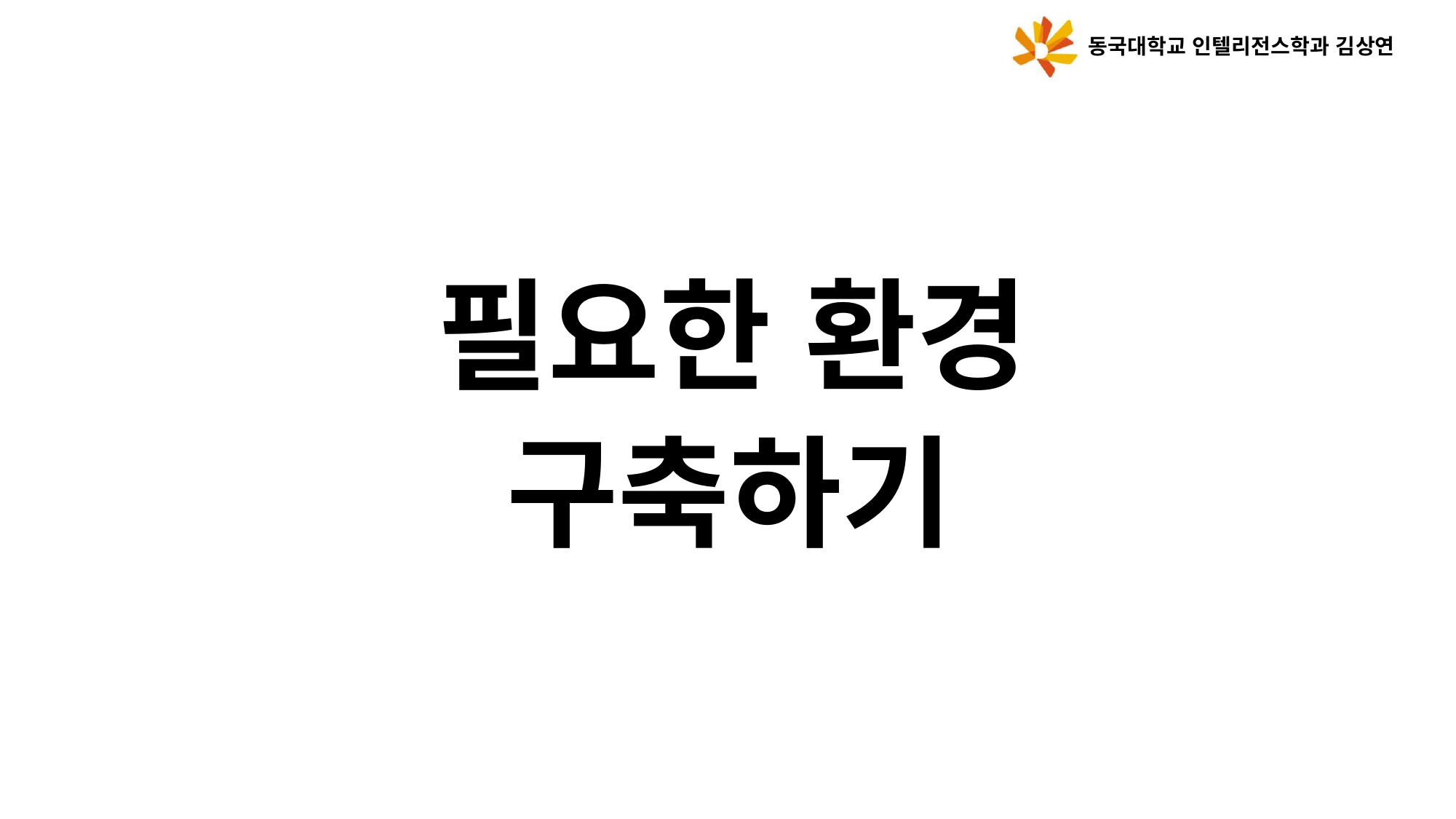

동국대학교 인텔리전스학과 김상연
# 필요한 환경  구축하기